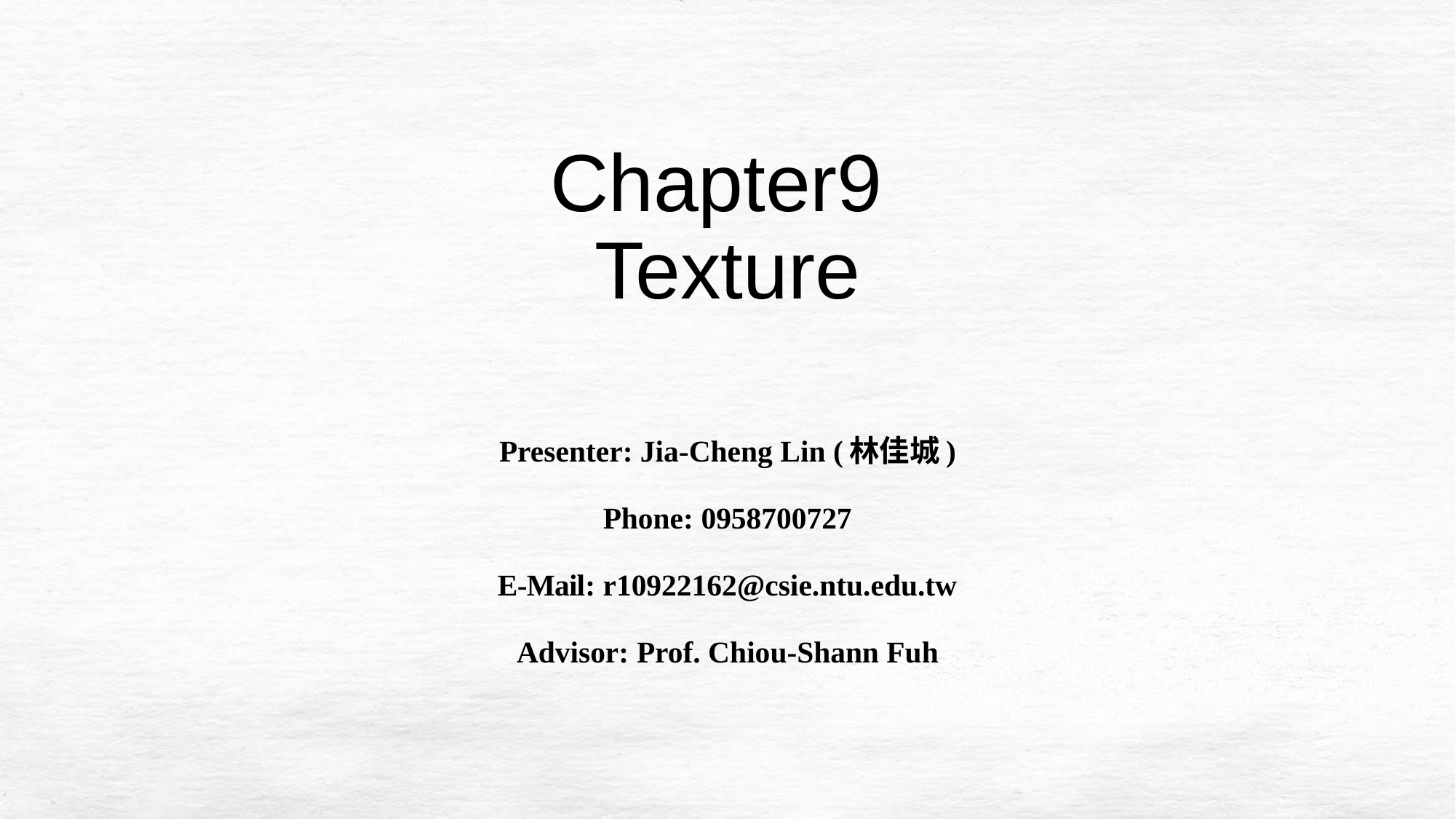

# Chapter9 Texture
Presenter: Jia-Cheng Lin (林佳城)
Phone: 0958700727
E-Mail: r10922162@csie.ntu.edu.tw
Advisor: Prof. Chiou-Shann Fuh